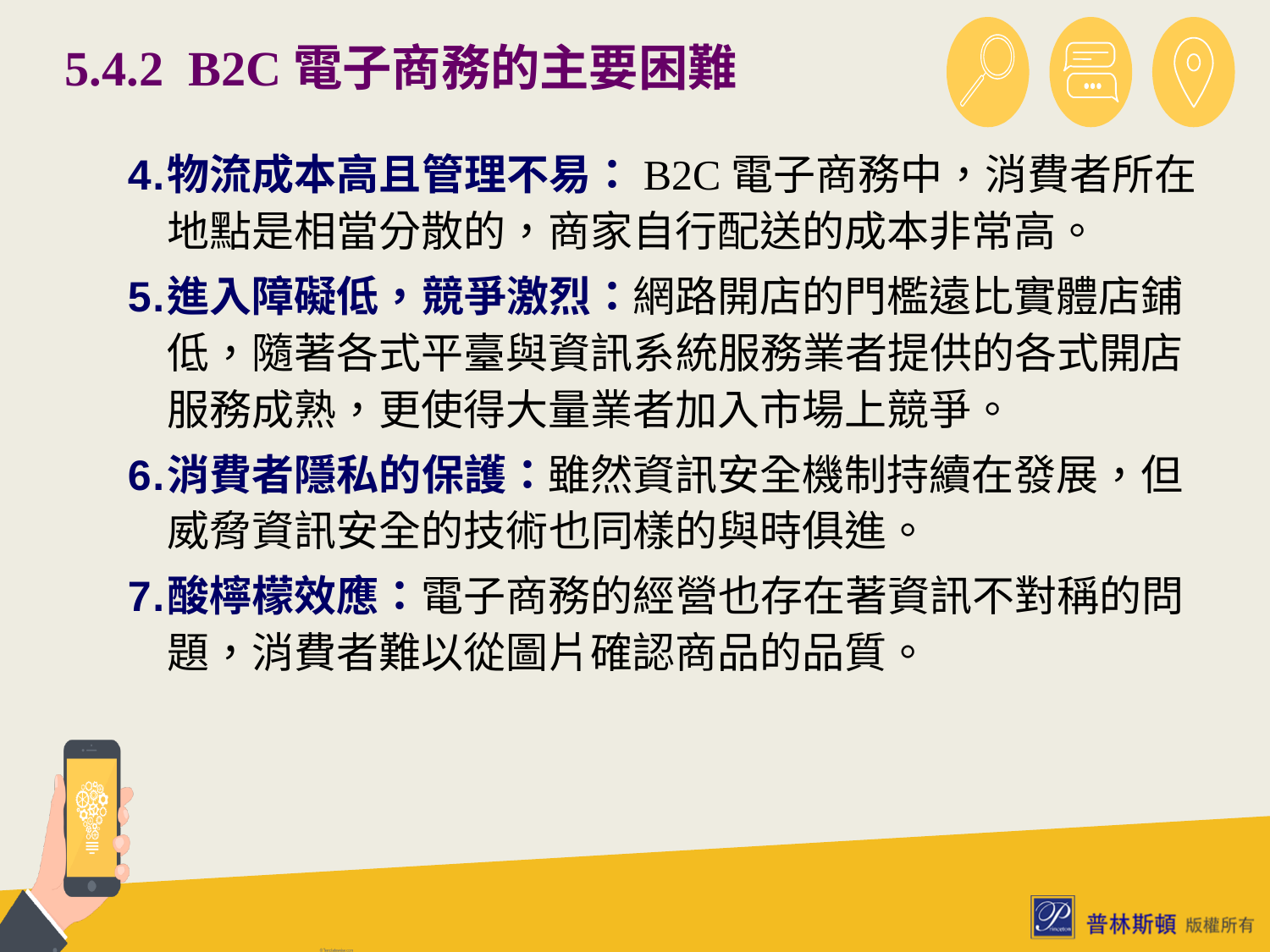

# 5.4.2  B2C電子商務的主要困難
物流成本高且管理不易：B2C電子商務中，消費者所在地點是相當分散的，商家自行配送的成本非常高。
進入障礙低，競爭激烈：網路開店的門檻遠比實體店鋪低，隨著各式平臺與資訊系統服務業者提供的各式開店服務成熟，更使得大量業者加入市場上競爭。
消費者隱私的保護：雖然資訊安全機制持續在發展，但威脅資訊安全的技術也同樣的與時俱進。
酸檸檬效應：電子商務的經營也存在著資訊不對稱的問題，消費者難以從圖片確認商品的品質。